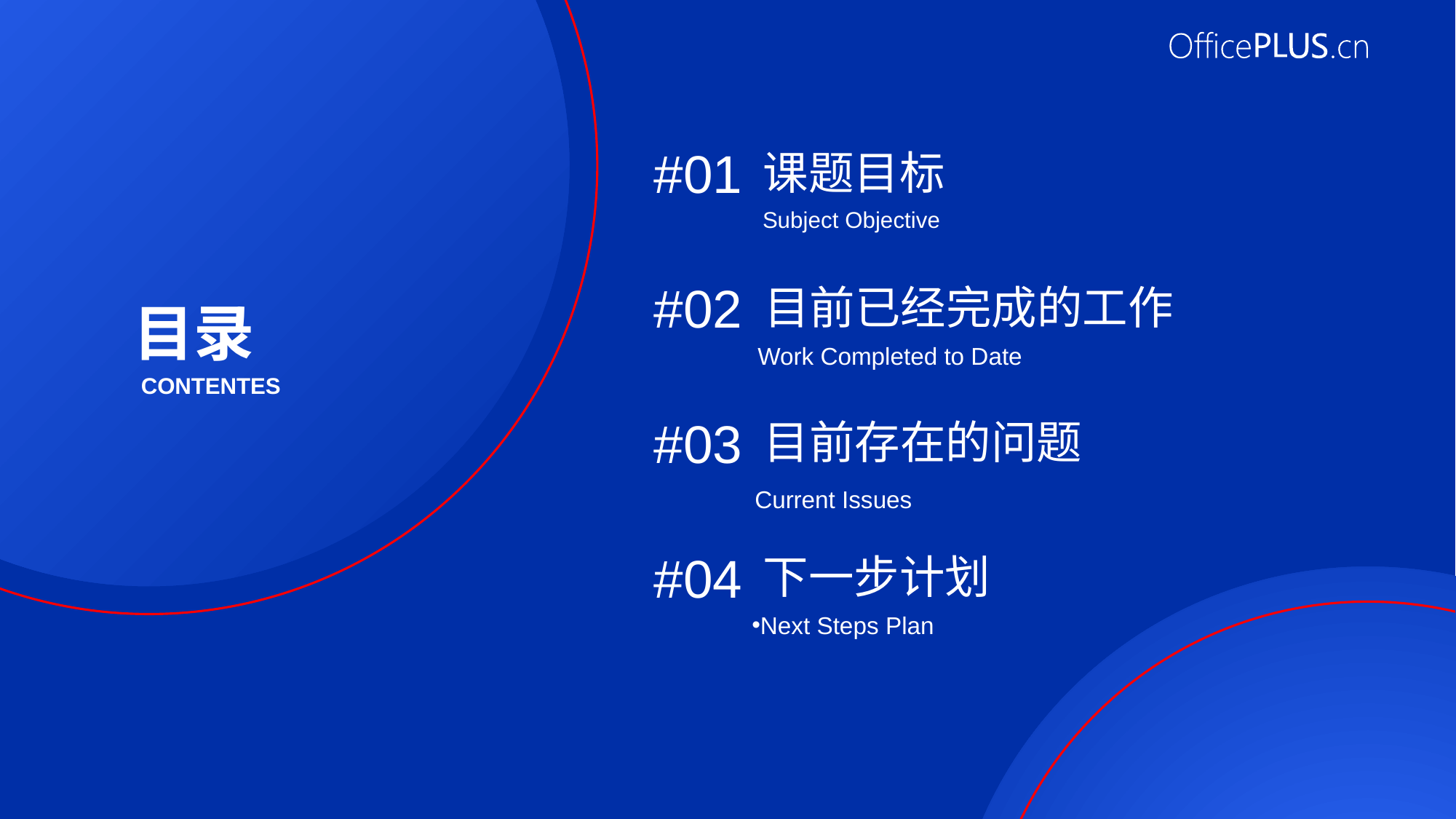

#01
课题目标
Subject Objective
#02
目前已经完成的工作
Work Completed to Date

#03
目前存在的问题
Current Issues
#04
下一步计划

Next Steps Plan